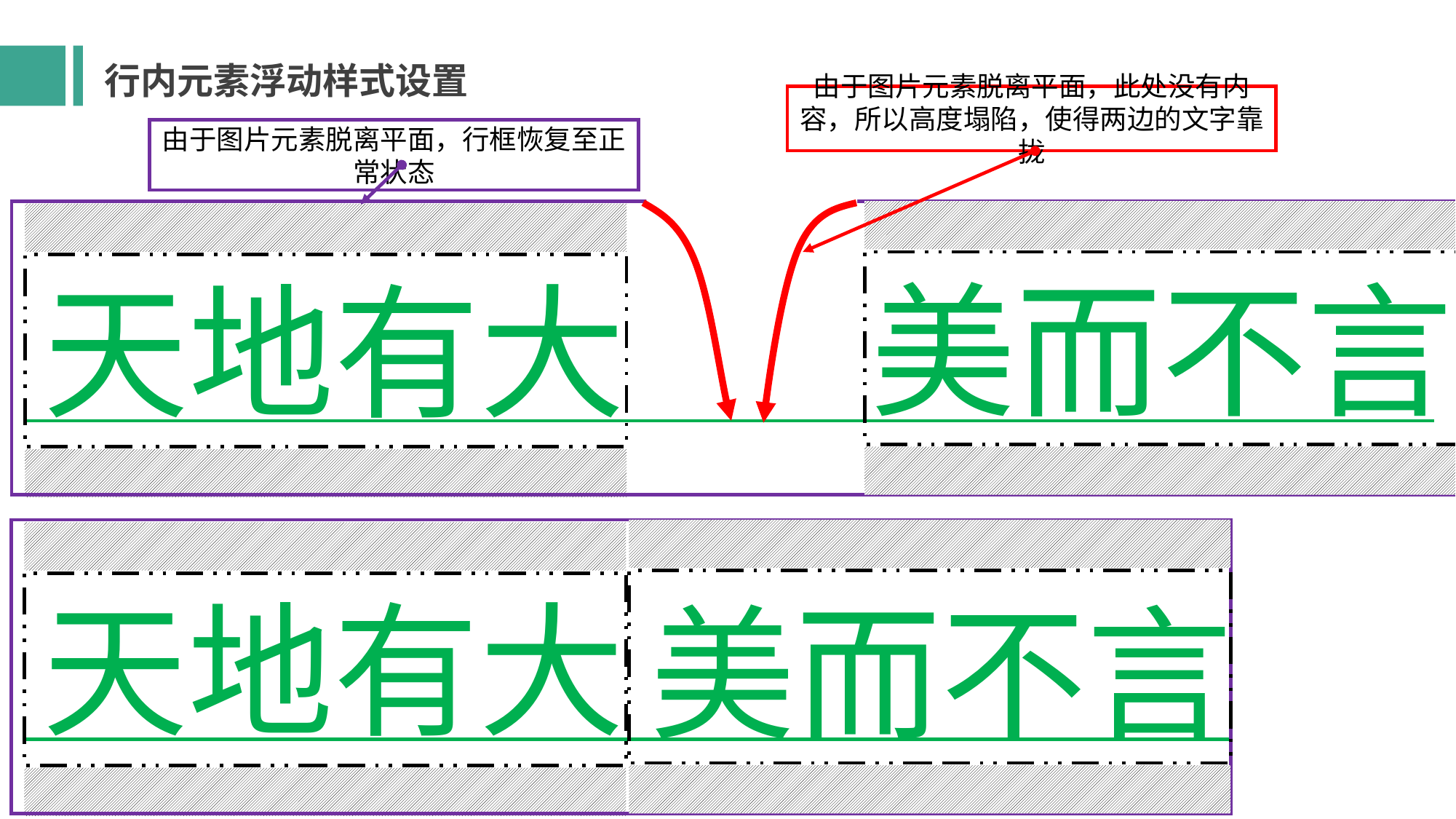

行内元素浮动样式设置
由于图片元素脱离平面，此处没有内容，所以高度塌陷，使得两边的文字靠拢
由于图片元素脱离平面，行框恢复至正常状态

美而不言

天地有大

美而不言
天地有大